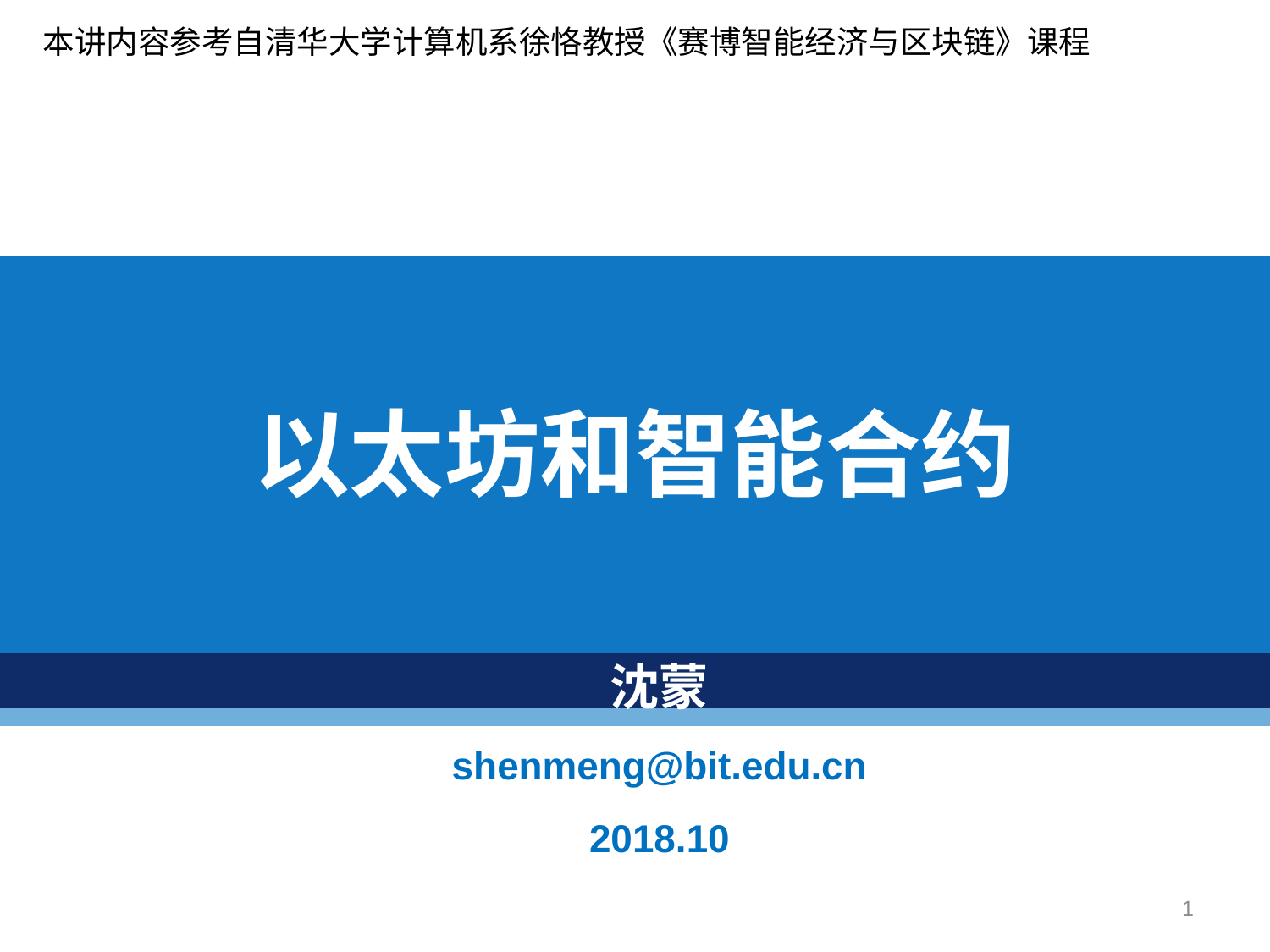

本讲内容参考自清华大学计算机系徐恪教授《赛博智能经济与区块链》课程
以太坊和智能合约
沈蒙
shenmeng@bit.edu.cn
2018.10
1